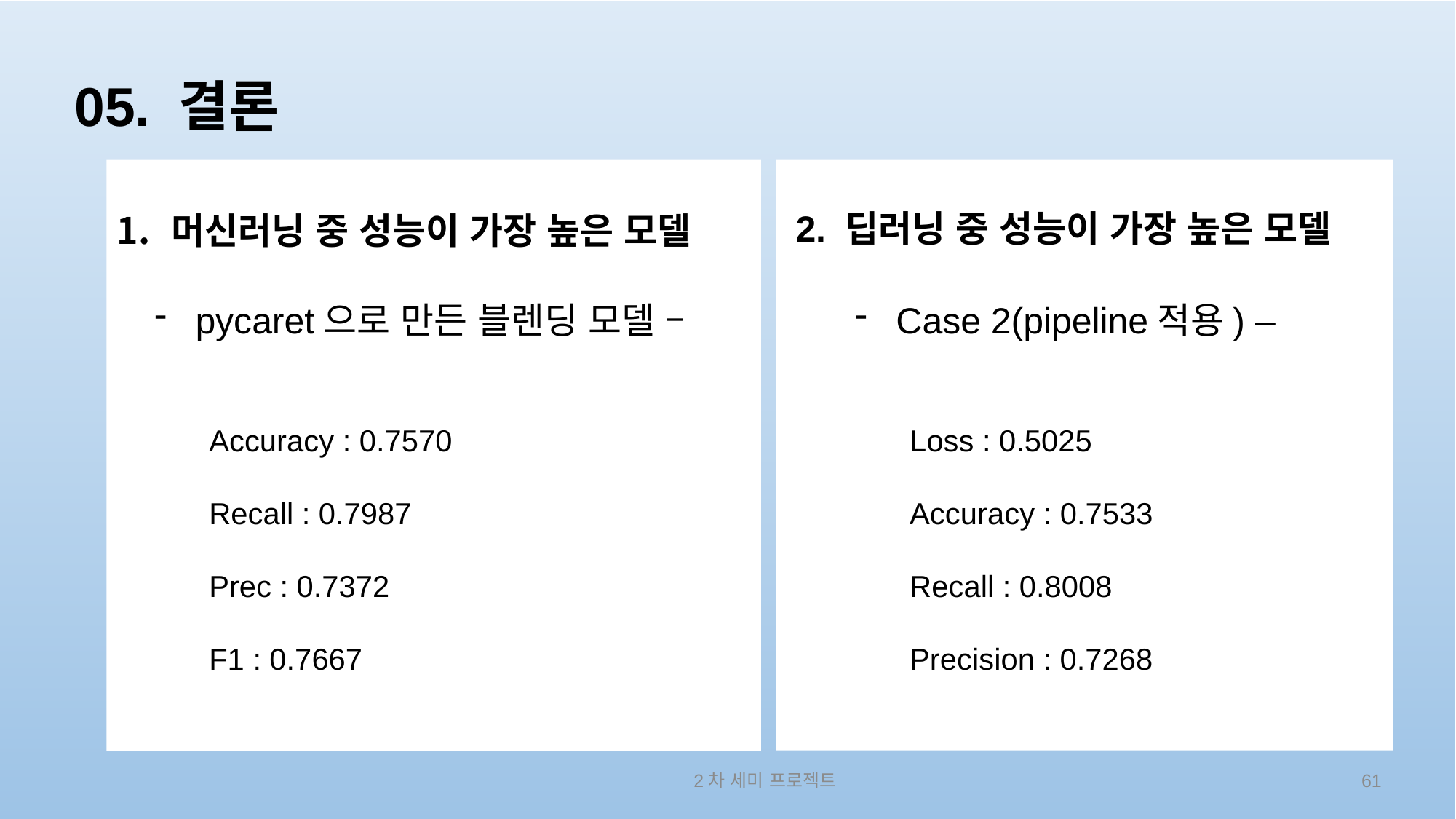

# 05. 결론

2. 딥러닝 중 성능이 가장 높은 모델
머신러닝 중 성능이 가장 높은 모델
pycaret으로 만든 블렌딩 모델 –

Accuracy : 0.7570
Recall : 0.7987
Prec : 0.7372
F1 : 0.7667
Case 2(pipeline적용) –

Loss : 0.5025
Accuracy : 0.7533
Recall : 0.8008
Precision : 0.7268
2차 세미 프로젝트
61